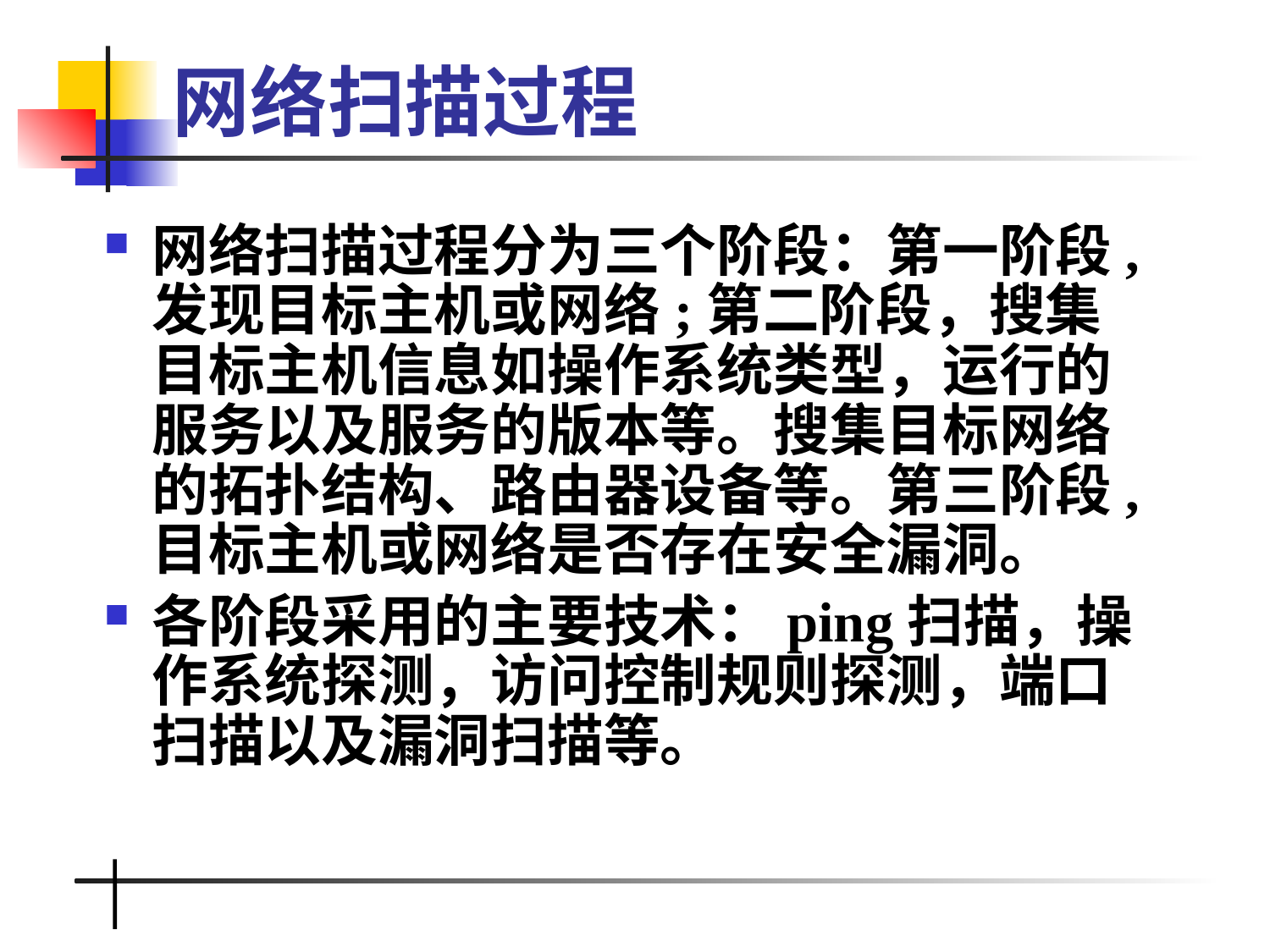

# 网络扫描过程
网络扫描过程分为三个阶段：第一阶段,发现目标主机或网络;第二阶段，搜集目标主机信息如操作系统类型，运行的服务以及服务的版本等。搜集目标网络的拓扑结构、路由器设备等。第三阶段,目标主机或网络是否存在安全漏洞。
各阶段采用的主要技术：ping扫描，操作系统探测，访问控制规则探测，端口扫描以及漏洞扫描等。